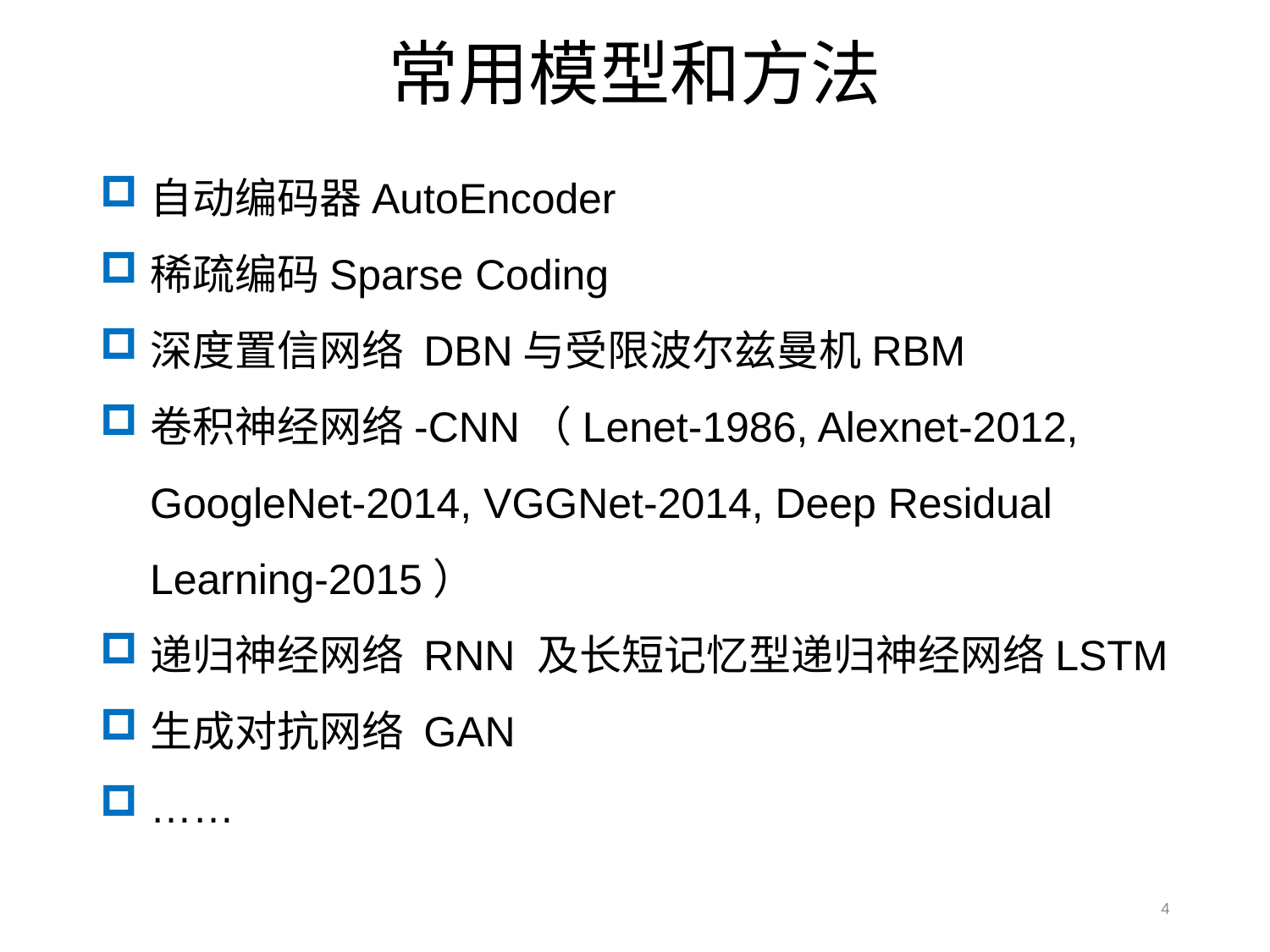

常用模型和方法
自动编码器AutoEncoder
稀疏编码Sparse Coding
深度置信网络 DBN与受限波尔兹曼机RBM
卷积神经网络-CNN（Lenet-1986, Alexnet-2012, GoogleNet-2014, VGGNet-2014, Deep Residual Learning-2015）
递归神经网络 RNN 及长短记忆型递归神经网络LSTM
生成对抗网络 GAN
……
4